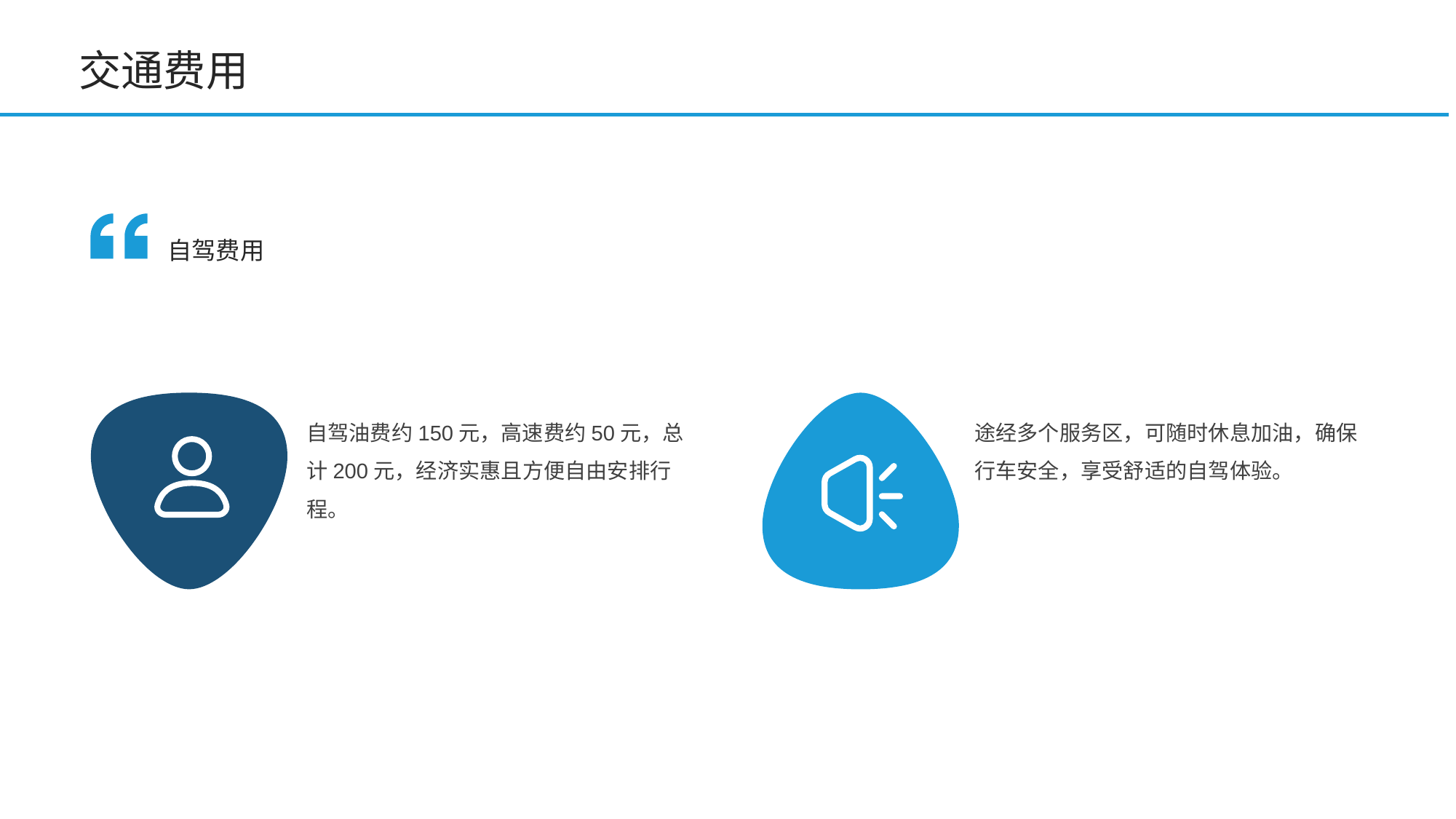

交通费用

自驾费用

自驾油费约150元，高速费约50元，总计200元，经济实惠且方便自由安排行程。
途经多个服务区，可随时休息加油，确保行车安全，享受舒适的自驾体验。